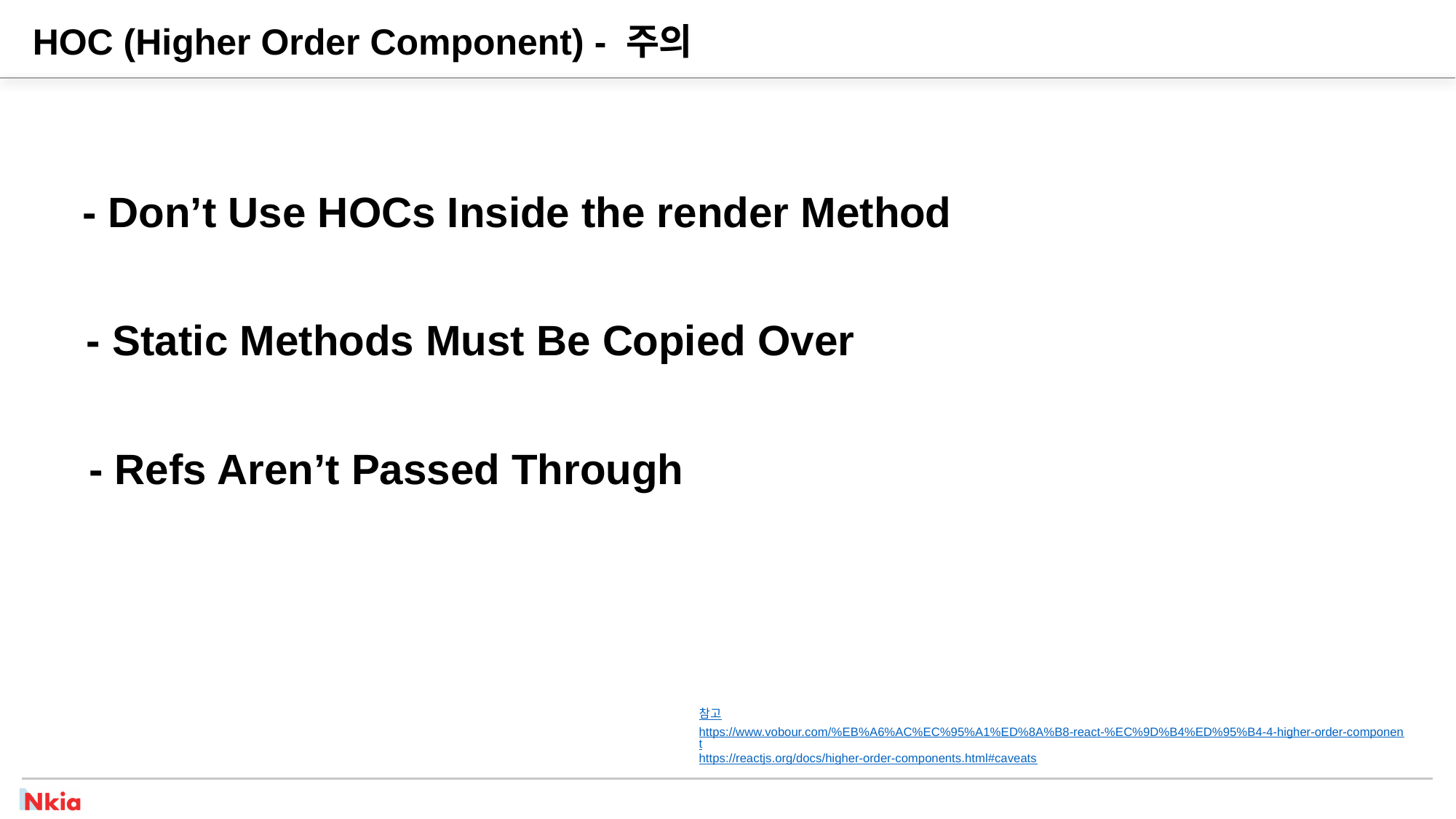

# HOC (Higher Order Component) - 주의
- Don’t Use HOCs Inside the render Method
- Static Methods Must Be Copied Over
- Refs Aren’t Passed Through
참고
https://www.vobour.com/%EB%A6%AC%EC%95%A1%ED%8A%B8-react-%EC%9D%B4%ED%95%B4-4-higher-order-component
https://reactjs.org/docs/higher-order-components.html#caveats